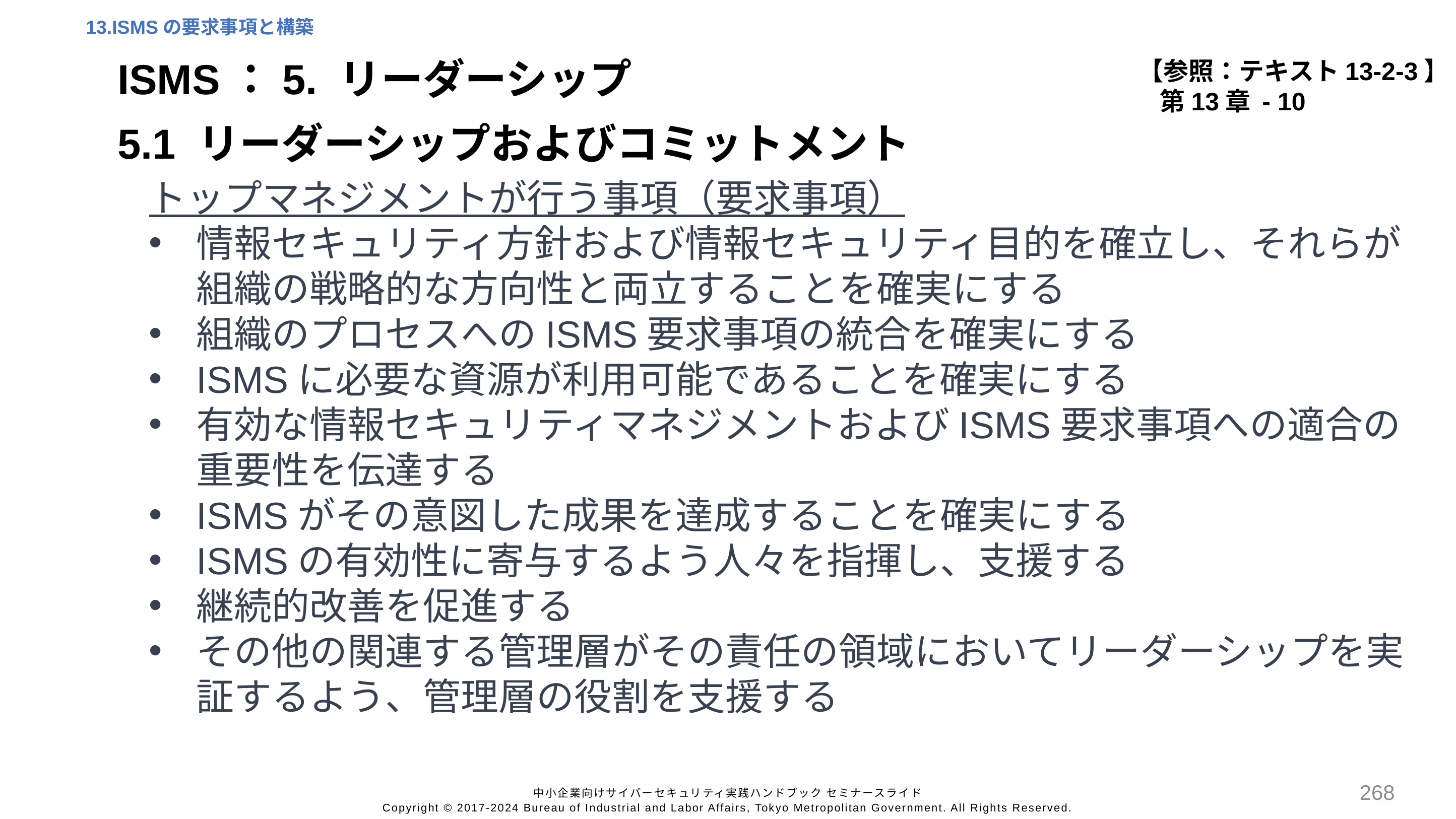

13.ISMSの要求事項と構築
【参照：テキスト13-2-3】
第13章 - 10
ISMS：5. リーダーシップ
5.1 リーダーシップおよびコミットメント
トップマネジメントが行う事項（要求事項）
情報セキュリティ方針および情報セキュリティ目的を確立し、それらが組織の戦略的な方向性と両立することを確実にする
組織のプロセスへのISMS要求事項の統合を確実にする
ISMSに必要な資源が利用可能であることを確実にする
有効な情報セキュリティマネジメントおよびISMS要求事項への適合の重要性を伝達する
ISMSがその意図した成果を達成することを確実にする
ISMSの有効性に寄与するよう人々を指揮し、支援する
継続的改善を促進する
その他の関連する管理層がその責任の領域においてリーダーシップを実証するよう、管理層の役割を支援する
268